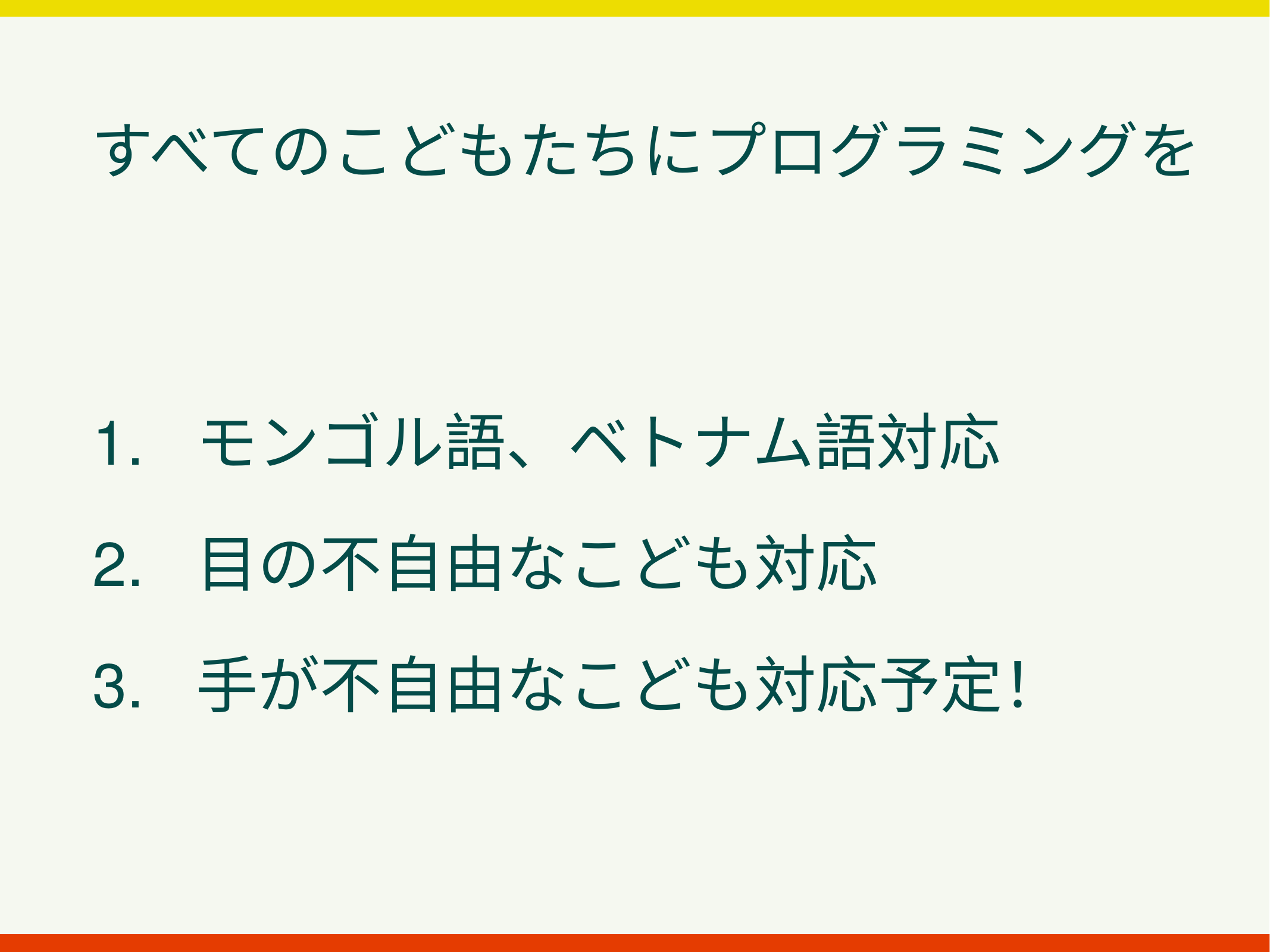

すべてのこどもたちにプログラミングを
モンゴル語、ベトナム語対応
目の不自由なこども対応
手が不自由なこども対応予定！